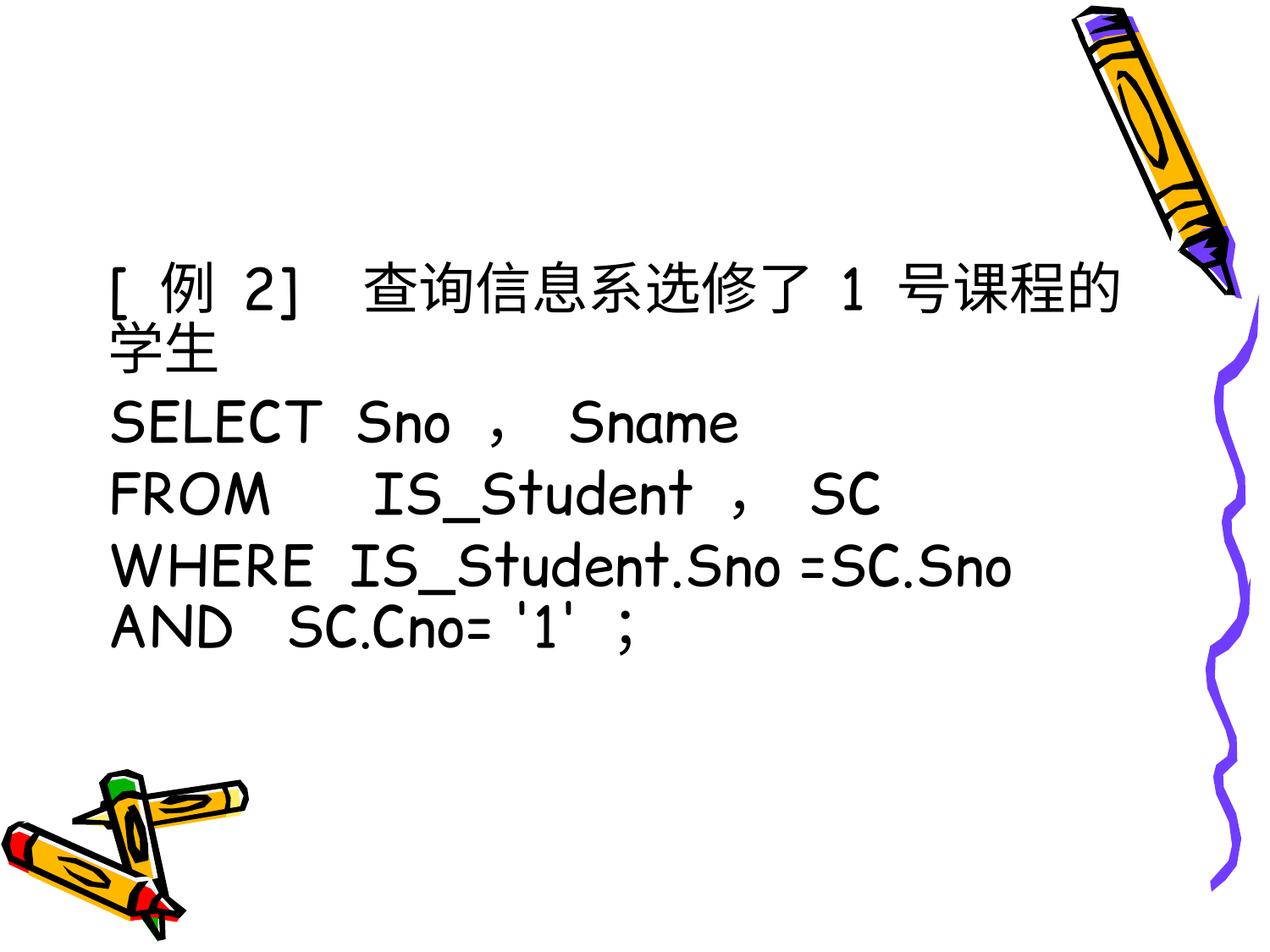

#
[ 例 2]   查询信息系选修了 1 号课程的学生
SELECT  Sno ， Sname
FROM      IS_Student ， SC
WHERE  IS_Student.Sno =SC.Sno AND   SC.Cno= '1' ；